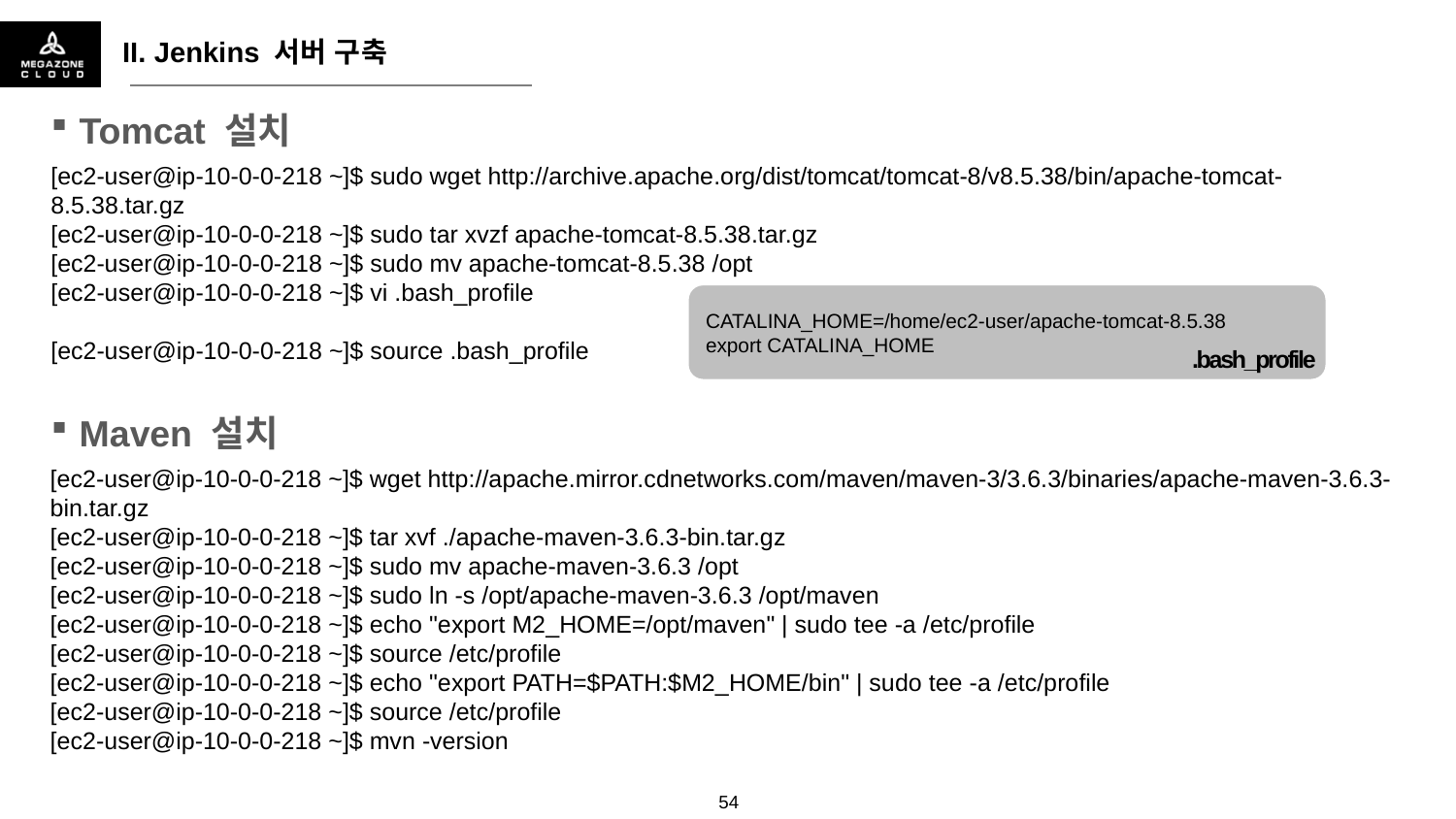

II. Jenkins 서버 구축
Tomcat 설치
[ec2-user@ip-10-0-0-218 ~]$ sudo wget http://archive.apache.org/dist/tomcat/tomcat-8/v8.5.38/bin/apache-tomcat-8.5.38.tar.gz
[ec2-user@ip-10-0-0-218 ~]$ sudo tar xvzf apache-tomcat-8.5.38.tar.gz
[ec2-user@ip-10-0-0-218 ~]$ sudo mv apache-tomcat-8.5.38 /opt
[ec2-user@ip-10-0-0-218 ~]$ vi .bash_profile

[ec2-user@ip-10-0-0-218 ~]$ source .bash_profile
CATALINA_HOME=/home/ec2-user/apache-tomcat-8.5.38
export CATALINA_HOME
.bash_profile
Maven 설치
[ec2-user@ip-10-0-0-218 ~]$ wget http://apache.mirror.cdnetworks.com/maven/maven-3/3.6.3/binaries/apache-maven-3.6.3-bin.tar.gz
[ec2-user@ip-10-0-0-218 ~]$ tar xvf ./apache-maven-3.6.3-bin.tar.gz
[ec2-user@ip-10-0-0-218 ~]$ sudo mv apache-maven-3.6.3 /opt
[ec2-user@ip-10-0-0-218 ~]$ sudo ln -s /opt/apache-maven-3.6.3 /opt/maven
[ec2-user@ip-10-0-0-218 ~]$ echo "export M2_HOME=/opt/maven" | sudo tee -a /etc/profile
[ec2-user@ip-10-0-0-218 ~]$ source /etc/profile
[ec2-user@ip-10-0-0-218 ~]$ echo "export PATH=$PATH:$M2_HOME/bin" | sudo tee -a /etc/profile
[ec2-user@ip-10-0-0-218 ~]$ source /etc/profile
[ec2-user@ip-10-0-0-218 ~]$ mvn -version
54